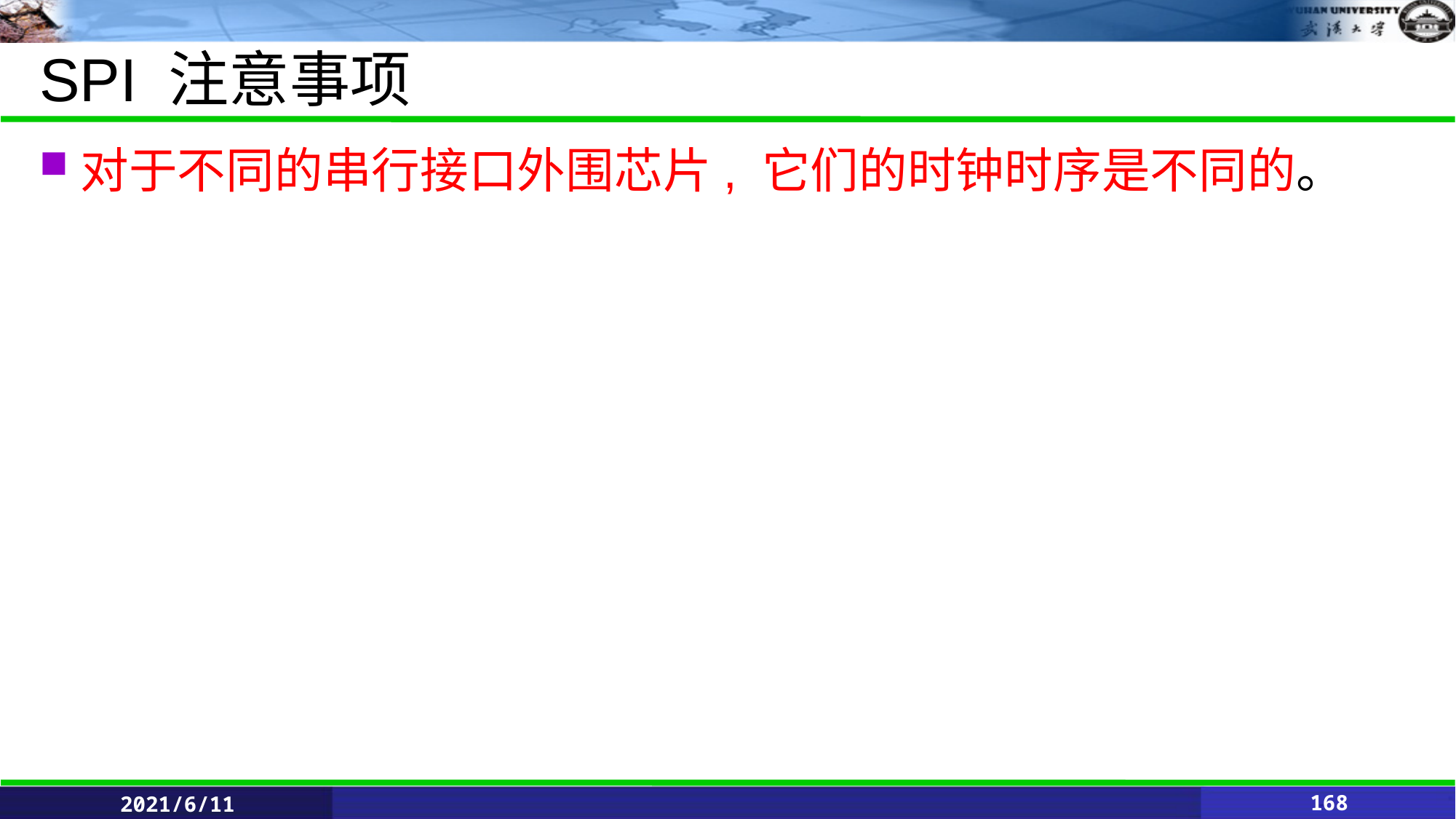

# SPI 注意事项
对于不同的串行接口外围芯片, 它们的时钟时序是不同的。
2021/6/11

168